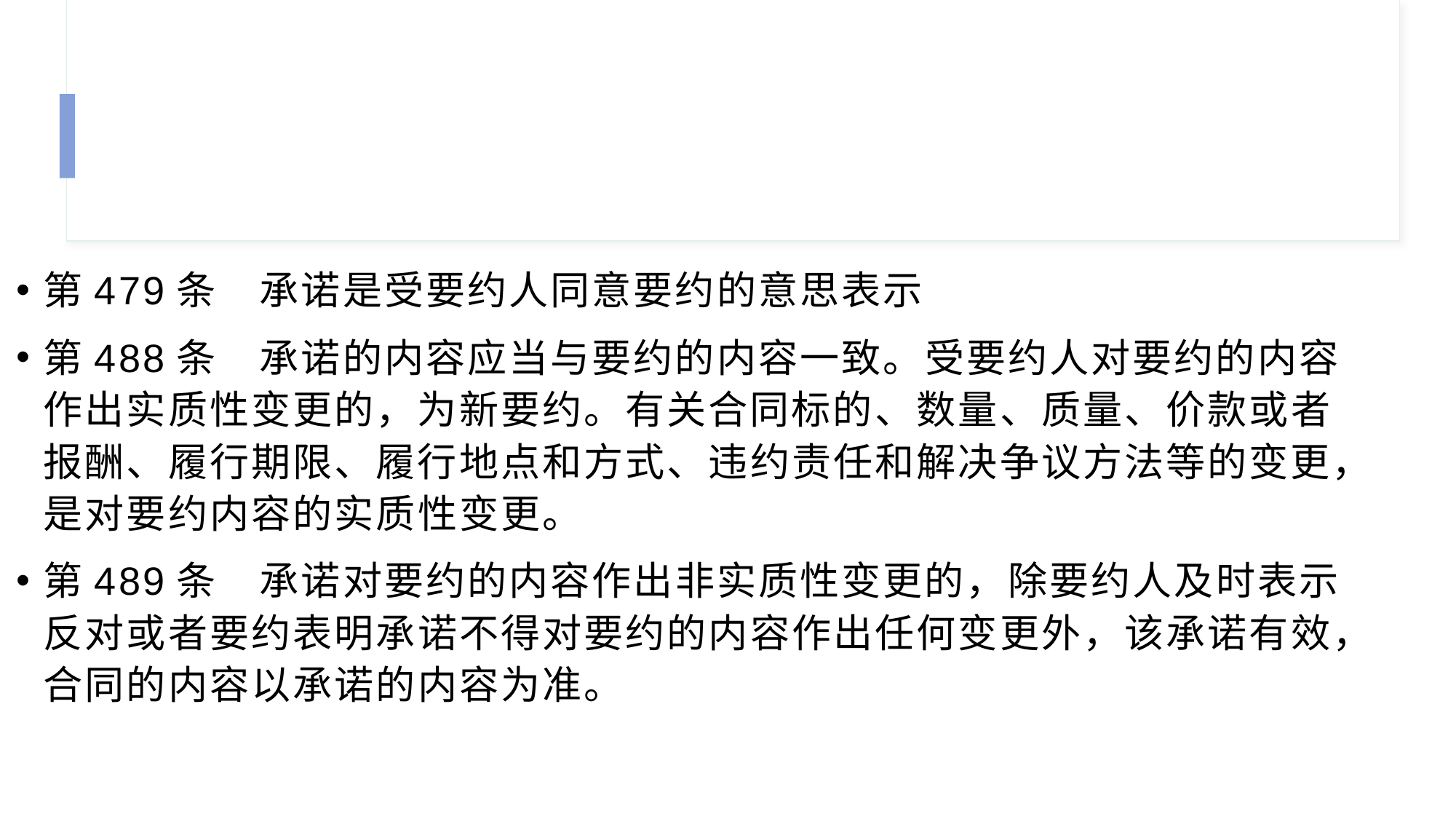

#
第479条　承诺是受要约人同意要约的意思表示
第488条　承诺的内容应当与要约的内容一致。受要约人对要约的内容作出实质性变更的，为新要约。有关合同标的、数量、质量、价款或者报酬、履行期限、履行地点和方式、违约责任和解决争议方法等的变更，是对要约内容的实质性变更。
第489条　承诺对要约的内容作出非实质性变更的，除要约人及时表示反对或者要约表明承诺不得对要约的内容作出任何变更外，该承诺有效，合同的内容以承诺的内容为准。